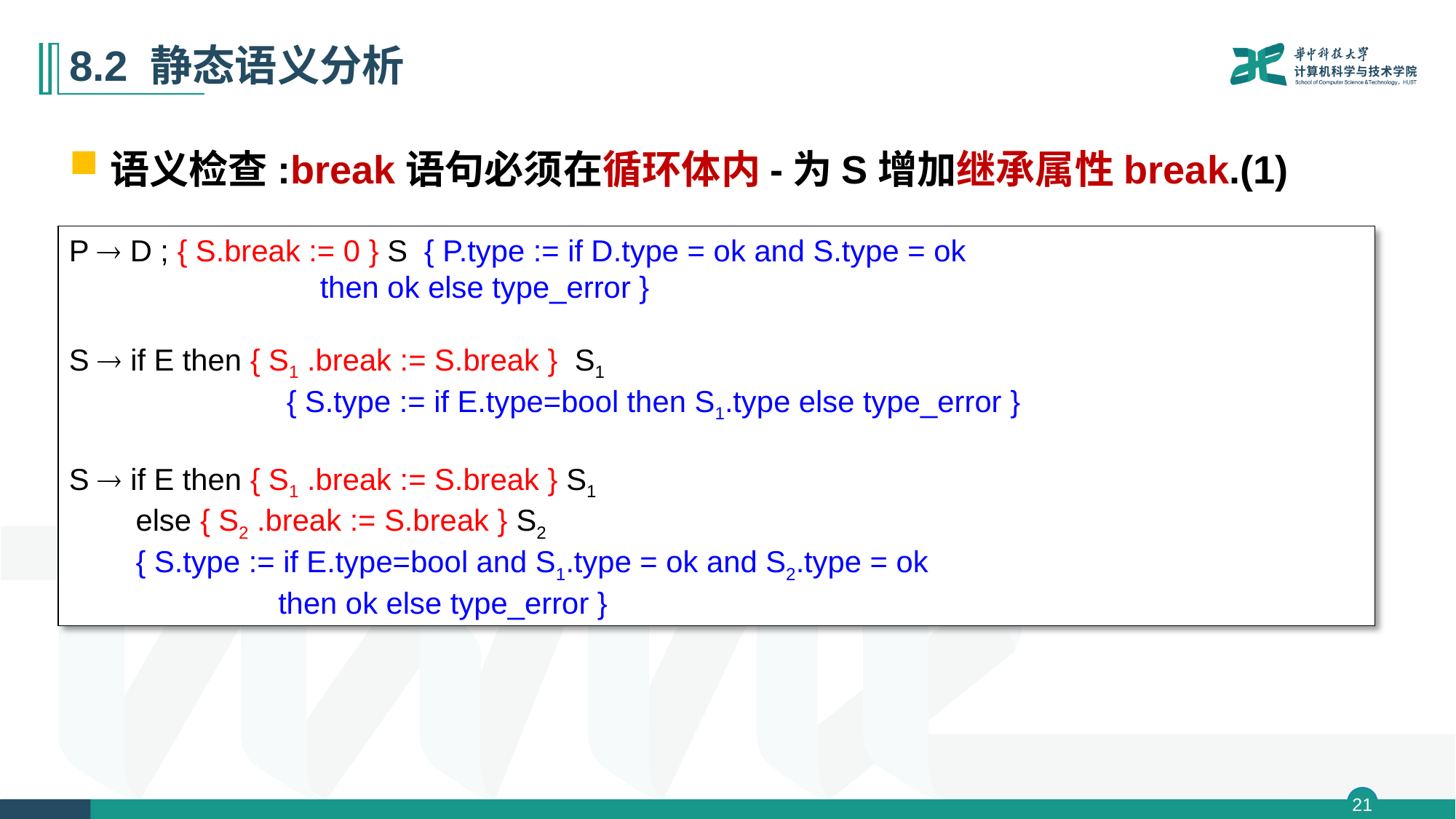

# 8.2 静态语义分析
语义检查:break语句必须在循环体内-为S增加继承属性break.(1)
P → D ; { S.break := 0 } S  { P.type := if D.type = ok and S.type = ok
                              then ok else type_error }

S → if E then { S1 .break := S.break }  S1
                          { S.type := if E.type=bool then S1.type else type_error }

S → if E then { S1 .break := S.break } S1
        else { S2 .break := S.break } S2
        { S.type := if E.type=bool and S1.type = ok and S2.type = ok
                         then ok else type_error }